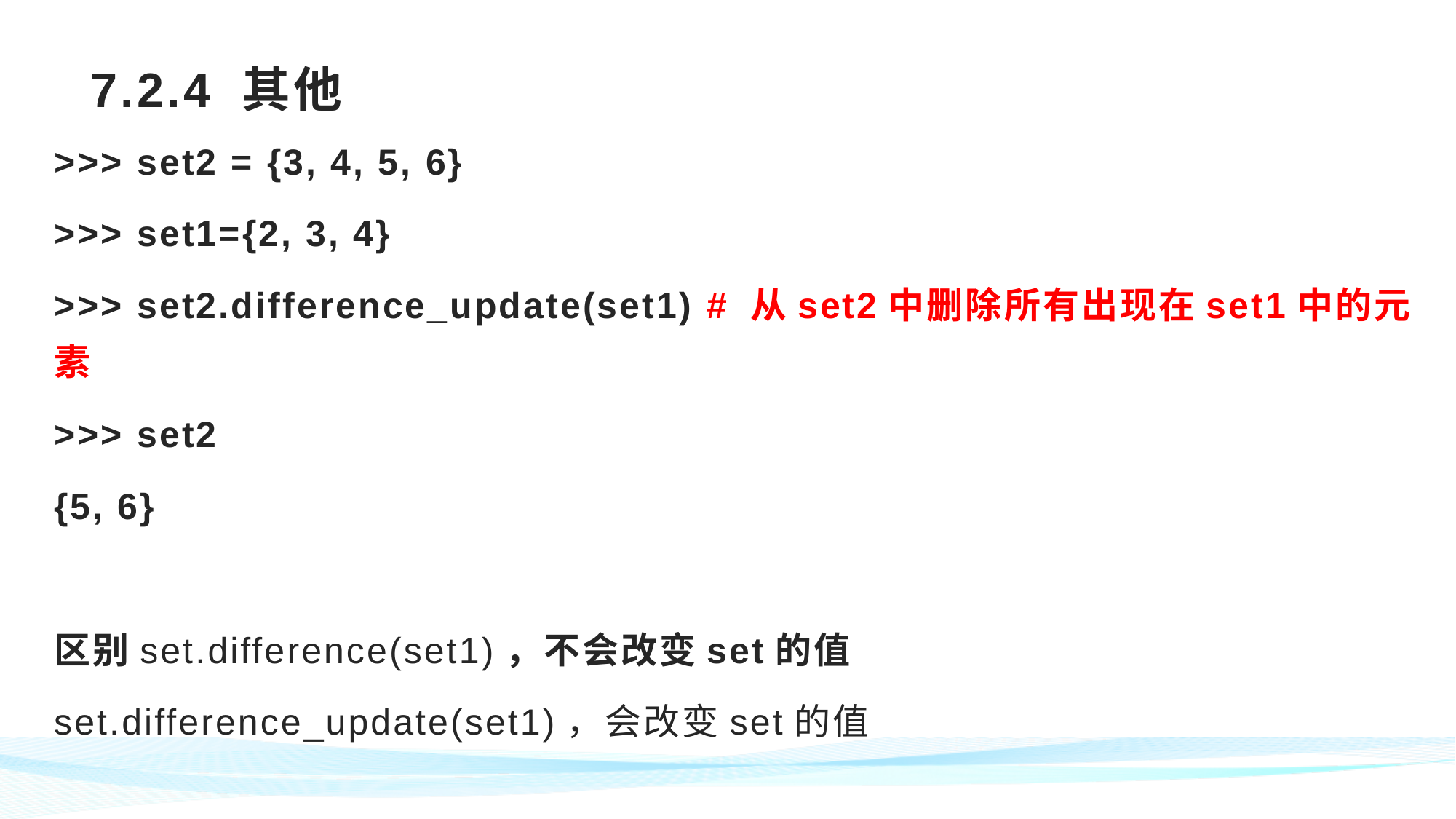

# 7.2.4 其他
>>> set2 = {3, 4, 5, 6}
>>> set1={2, 3, 4}
>>> set2.difference_update(set1) # 从set2中删除所有出现在set1中的元素
>>> set2
{5, 6}

区别set.difference(set1)，不会改变set的值
set.difference_update(set1)，会改变set的值

90